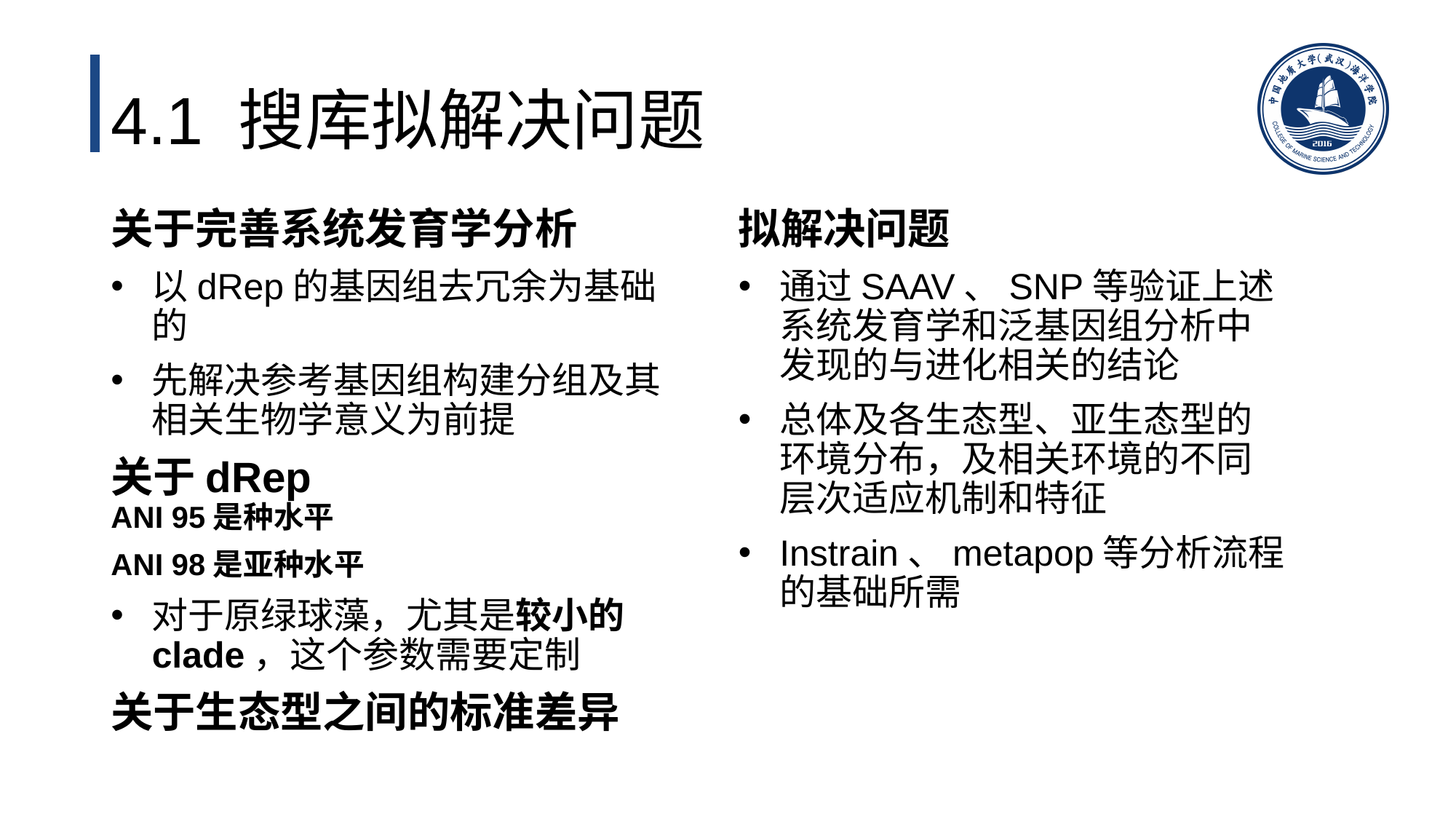

# 4.1 搜库拟解决问题
关于完善系统发育学分析
以dRep的基因组去冗余为基础的
先解决参考基因组构建分组及其相关生物学意义为前提
关于dRep
ANI 95是种水平
ANI 98是亚种水平
对于原绿球藻，尤其是较小的clade，这个参数需要定制
关于生态型之间的标准差异
拟解决问题
通过SAAV、SNP等验证上述系统发育学和泛基因组分析中发现的与进化相关的结论
总体及各生态型、亚生态型的环境分布，及相关环境的不同层次适应机制和特征
Instrain、metapop等分析流程的基础所需